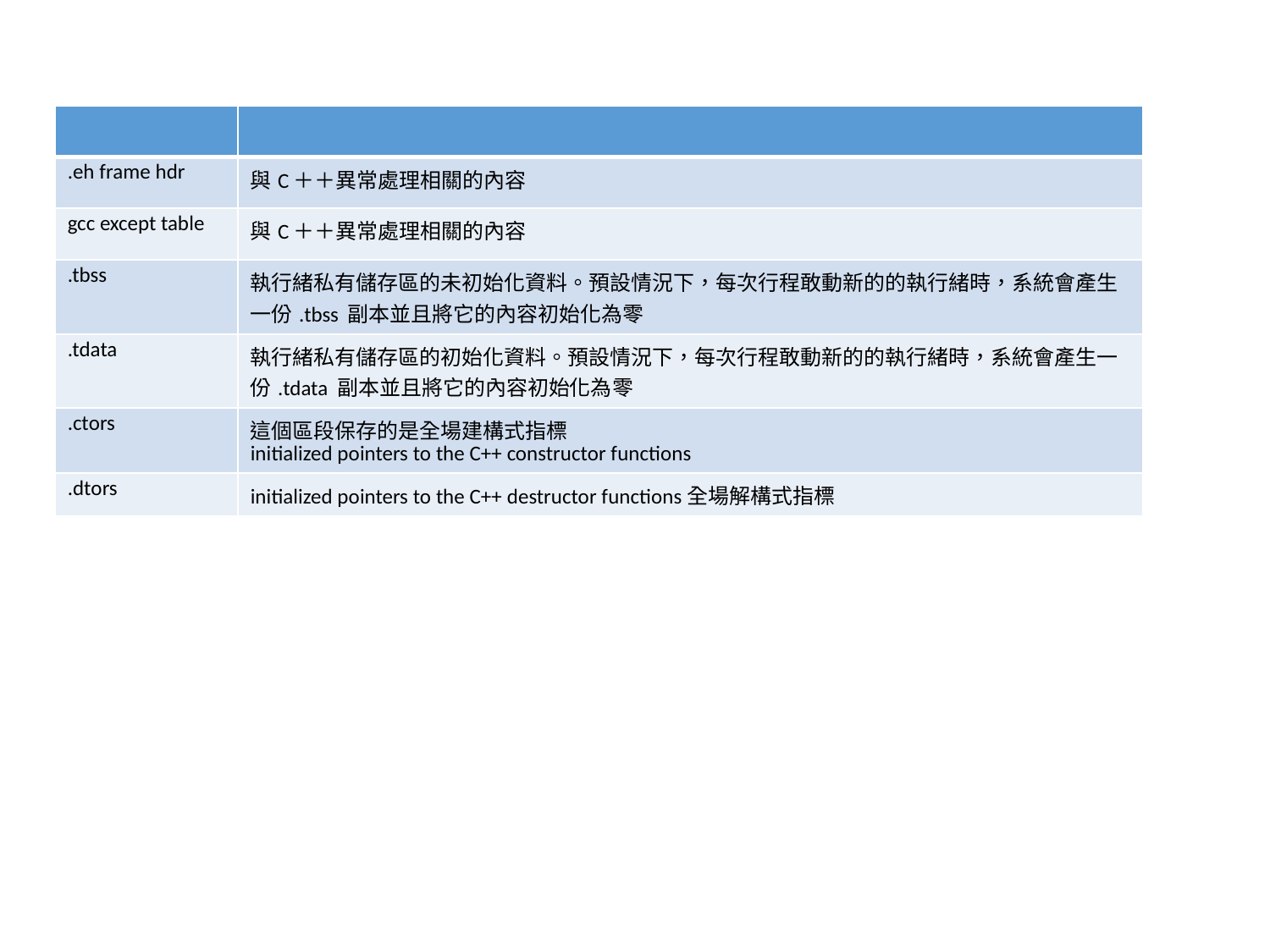

|  |  |
| --- | --- |
| .eh frame hdr | 與C＋＋異常處理相關的內容 |
| gcc except table | 與C＋＋異常處理相關的內容 |
| .tbss | 執行緒私有儲存區的未初始化資料。預設情況下，每次行程敢動新的的執行緒時，系統會產生一份.tbss 副本並且將它的內容初始化為零 |
| .tdata | 執行緒私有儲存區的初始化資料。預設情況下，每次行程敢動新的的執行緒時，系統會產生一份.tdata 副本並且將它的內容初始化為零 |
| .ctors | 這個區段保存的是全場建構式指標 initialized pointers to the C++ constructor functions |
| .dtors | initialized pointers to the C++ destructor functions全場解構式指標 |